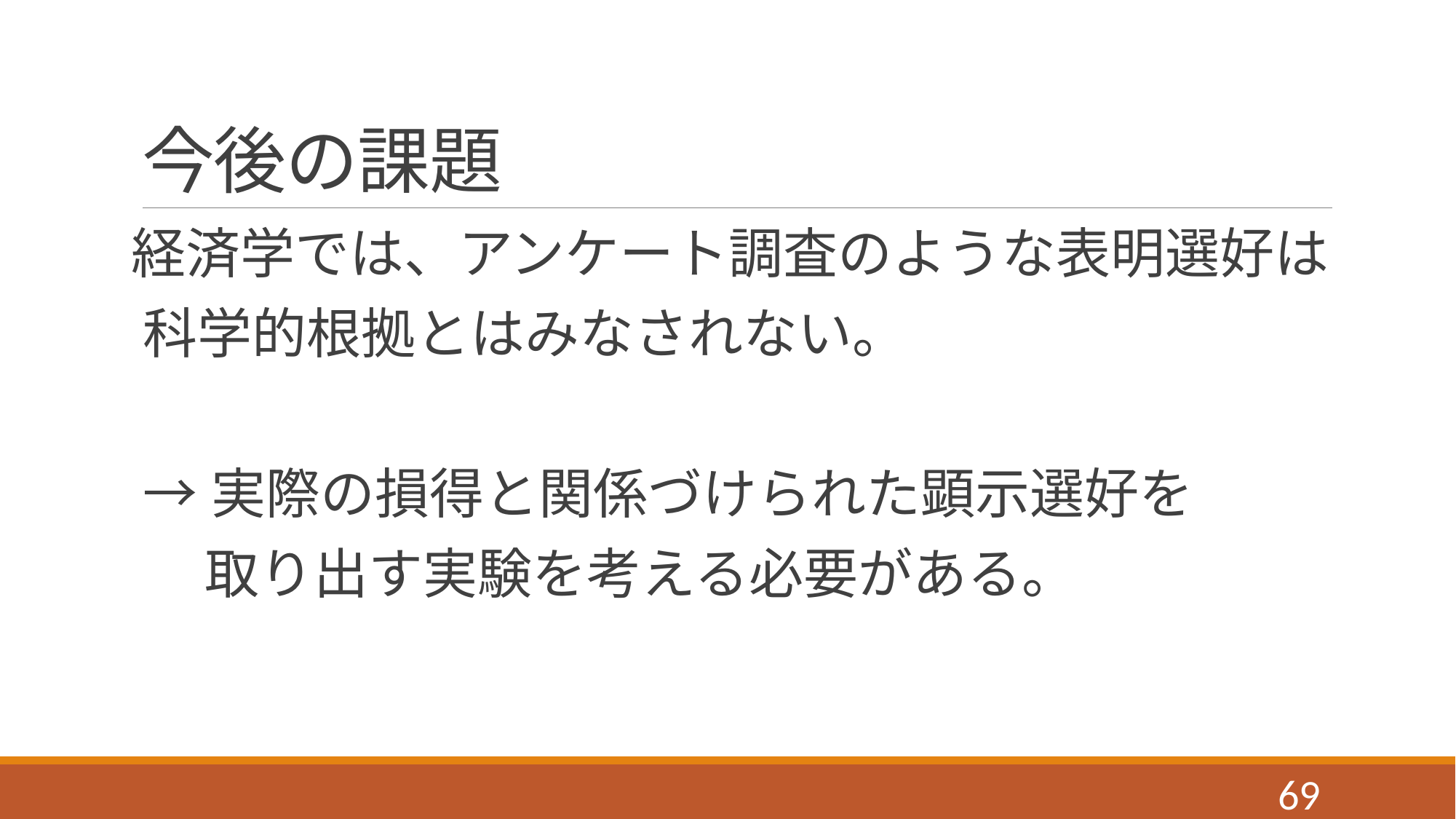

# 今後の課題
経済学では、アンケート調査のような表明選好は
科学的根拠とはみなされない。

→実際の損得と関係づけられた顕示選好を
    取り出す実験を考える必要がある。

69